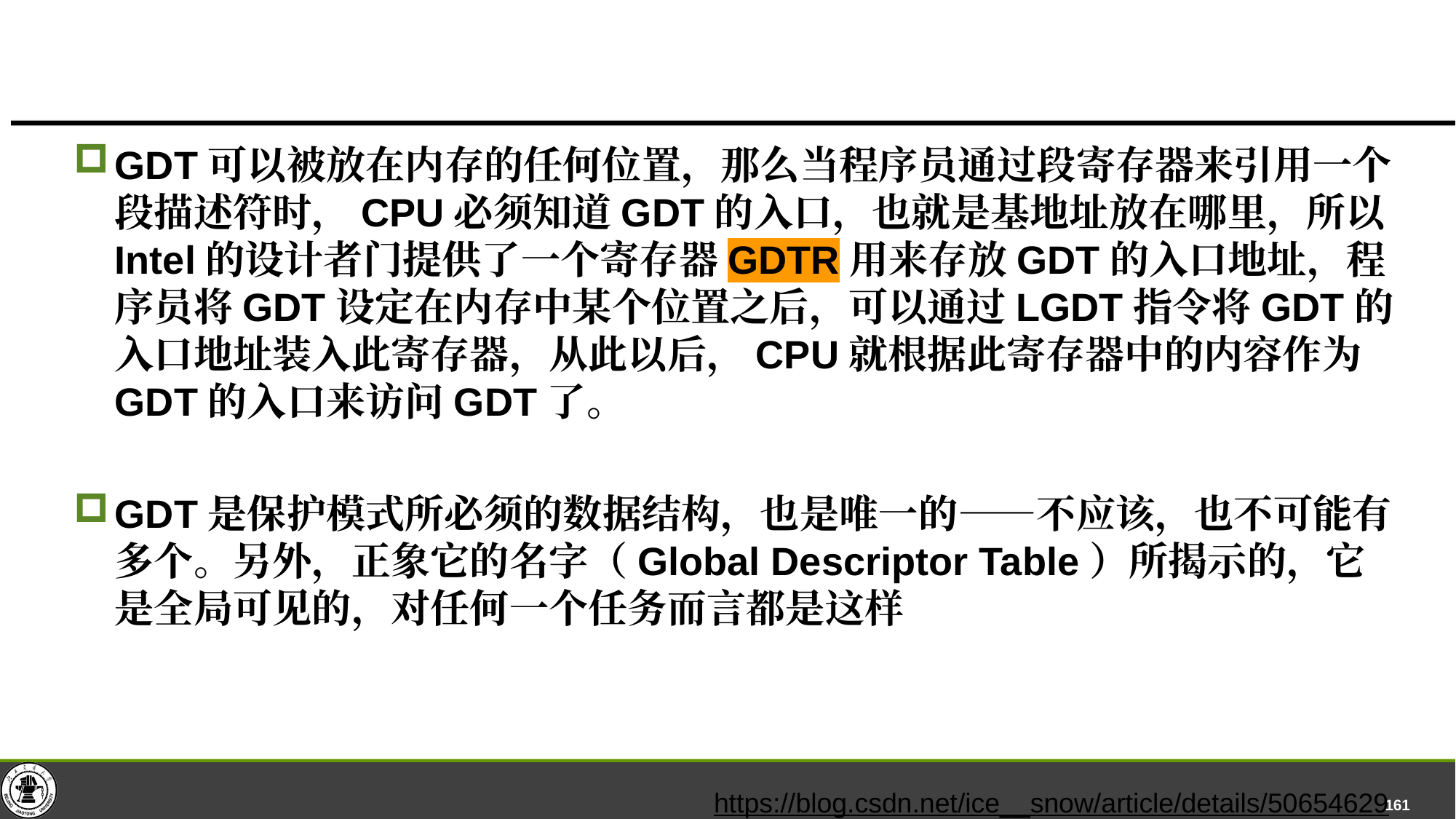

#
GDT可以被放在内存的任何位置，那么当程序员通过段寄存器来引用一个段描述符时，CPU必须知道GDT的入口，也就是基地址放在哪里，所以Intel的设计者门提供了一个寄存器GDTR用来存放GDT的入口地址，程序员将GDT设定在内存中某个位置之后，可以通过LGDT指令将GDT的入口地址装入此寄存器，从此以后，CPU就根据此寄存器中的内容作为GDT的入口来访问GDT了。

GDT是保护模式所必须的数据结构，也是唯一的——不应该，也不可能有多个。另外，正象它的名字（Global Descriptor Table）所揭示的，它是全局可见的，对任何一个任务而言都是这样
https://blog.csdn.net/ice__snow/article/details/50654629